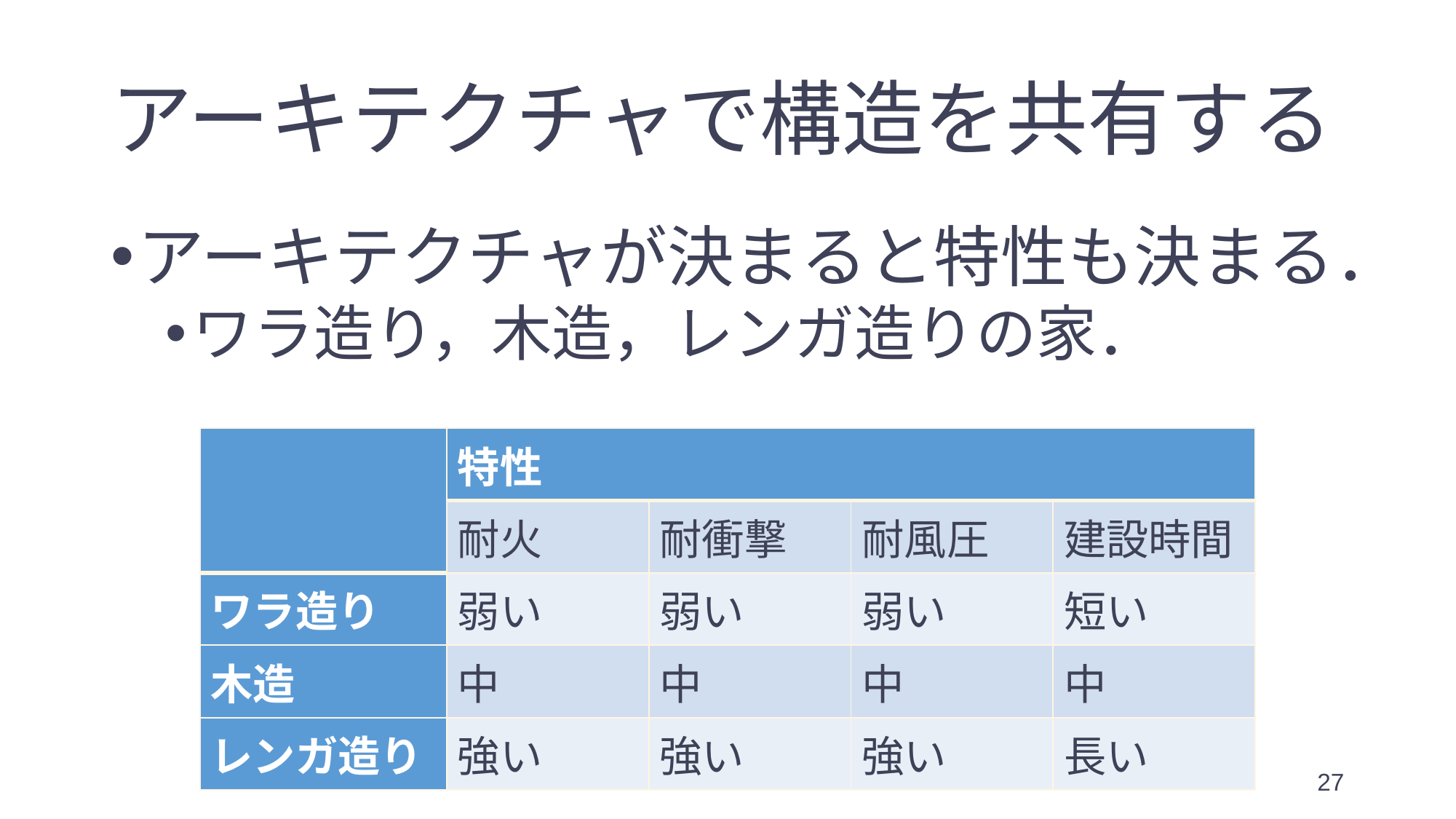

# アーキテクチャで構造を共有する
アーキテクチャが決まると特性も決まる．
ワラ造り，木造，レンガ造りの家．
|  | 特性 |  |  |  |
| --- | --- | --- | --- | --- |
|  | 耐火 | 耐衝撃 | 耐風圧 | 建設時間 |
| ワラ造り | 弱い | 弱い | 弱い | 短い |
| 木造 | 中 | 中 | 中 | 中 |
| レンガ造り | 強い | 強い | 強い | 長い |
ソフトウェア設計
27